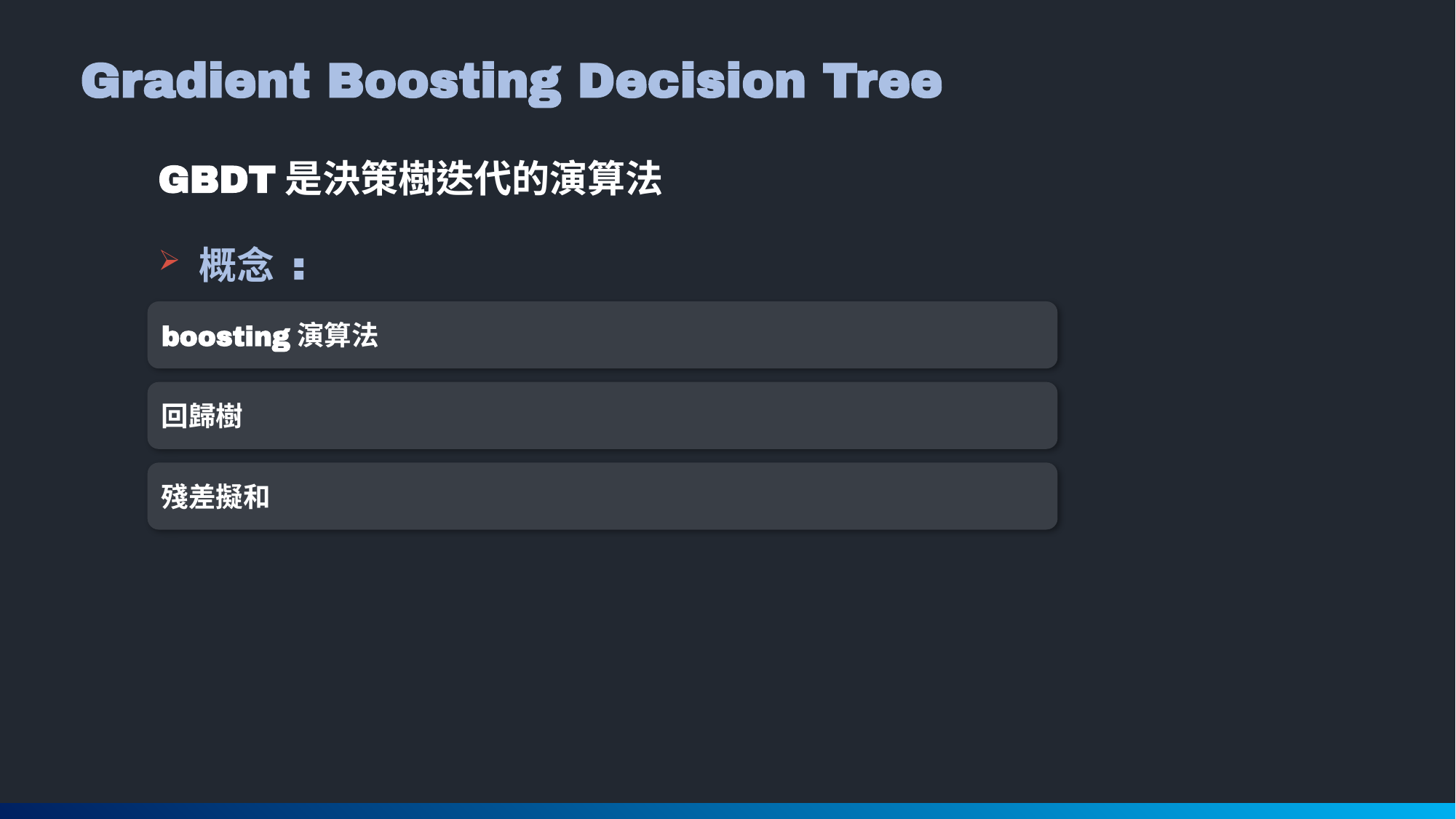

Gradient Boosting Decision Tree
GBDT是決策樹迭代的演算法
概念 :

boosting演算法
回歸樹
殘差擬和